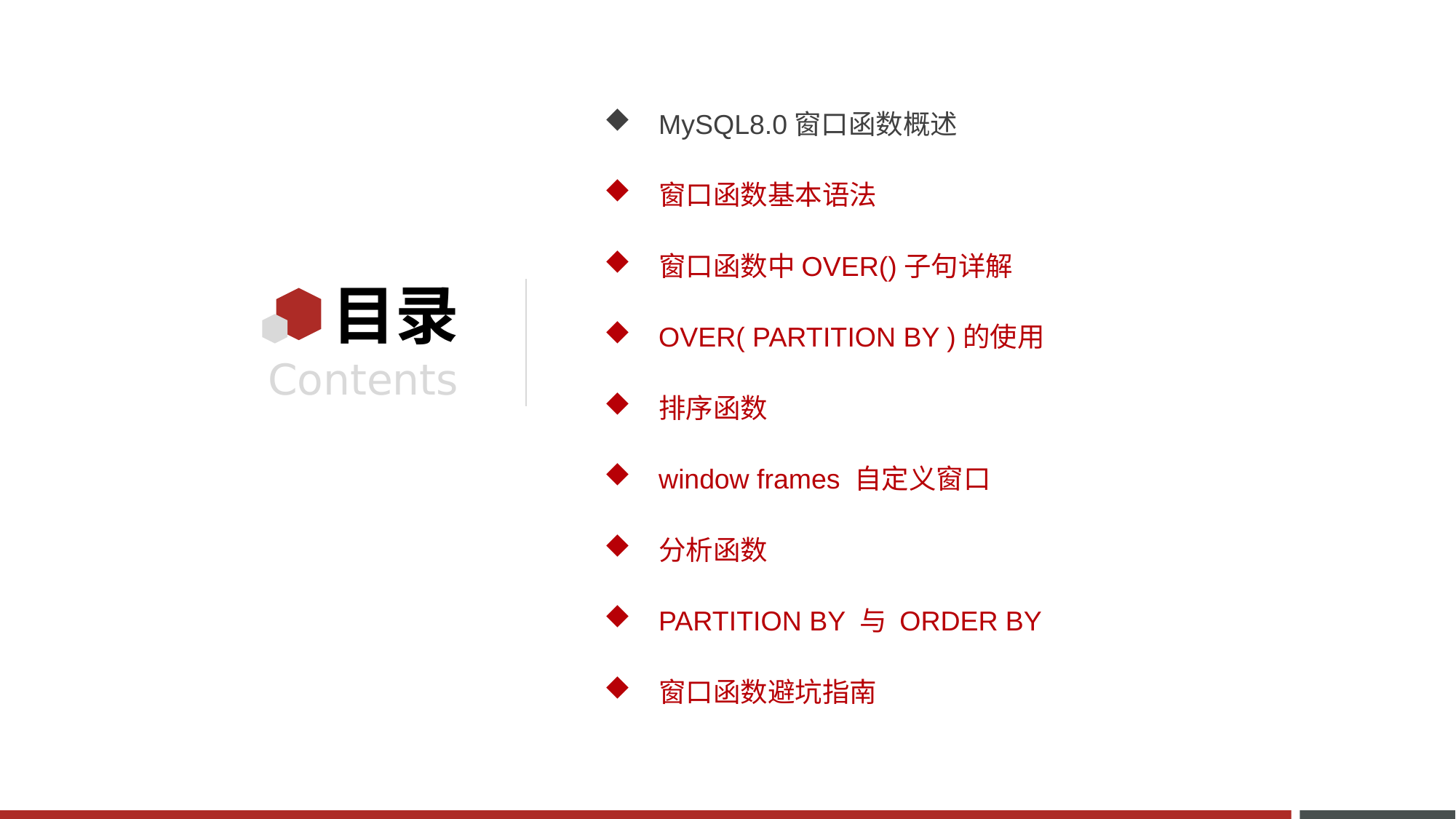

MySQL8.0窗口函数概述
窗口函数基本语法
窗口函数中OVER()子句详解
OVER( PARTITION BY )的使用
排序函数
window frames 自定义窗口
分析函数
PARTITION BY 与 ORDER BY
窗口函数避坑指南